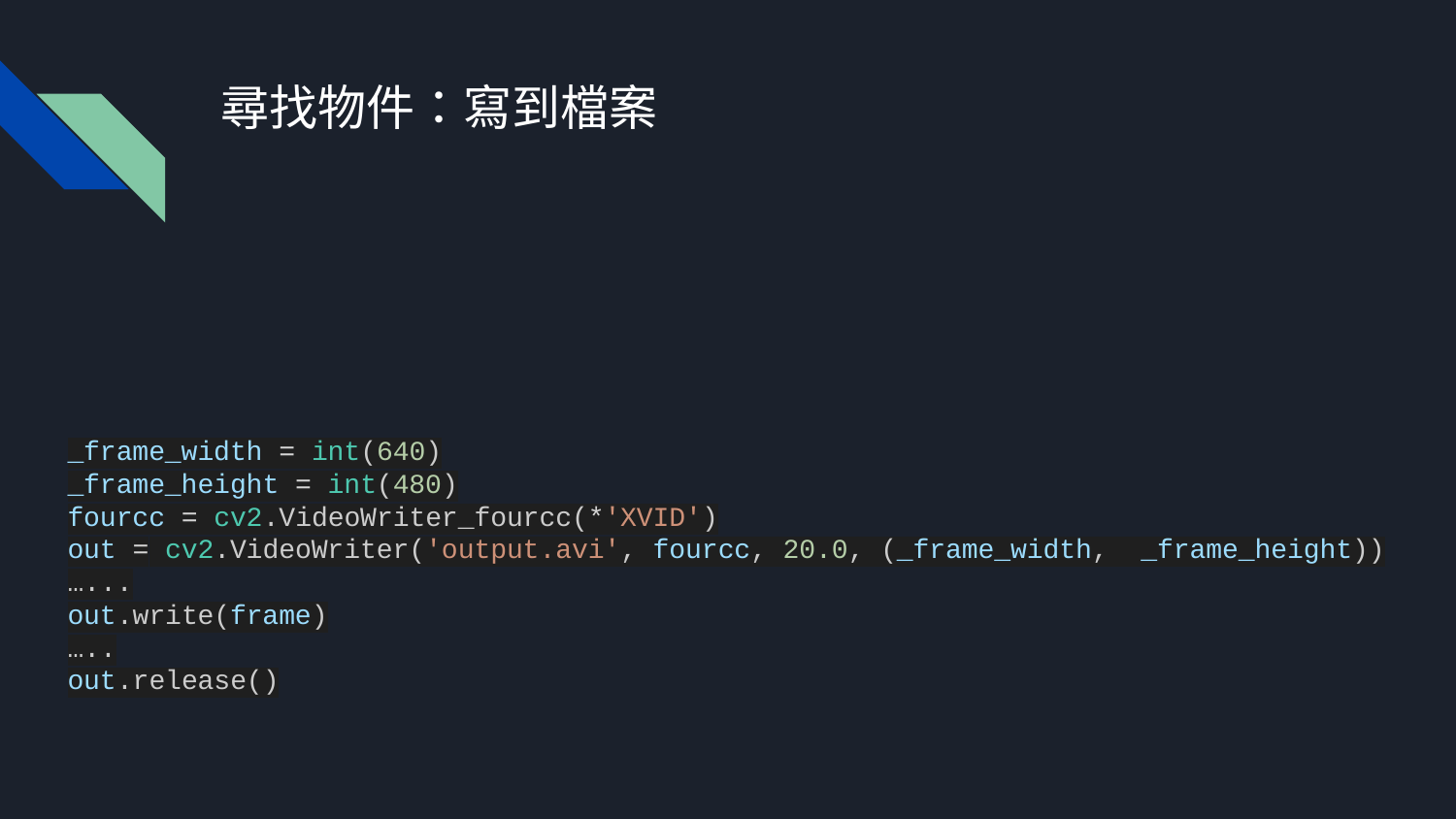

# 尋找物件：寫到檔案

_frame_width = int(640)
_frame_height = int(480)
fourcc = cv2.VideoWriter_fourcc(*'XVID')
out = cv2.VideoWriter('output.avi', fourcc, 20.0, (_frame_width,  _frame_height))
…...
out.write(frame)
…..
out.release()